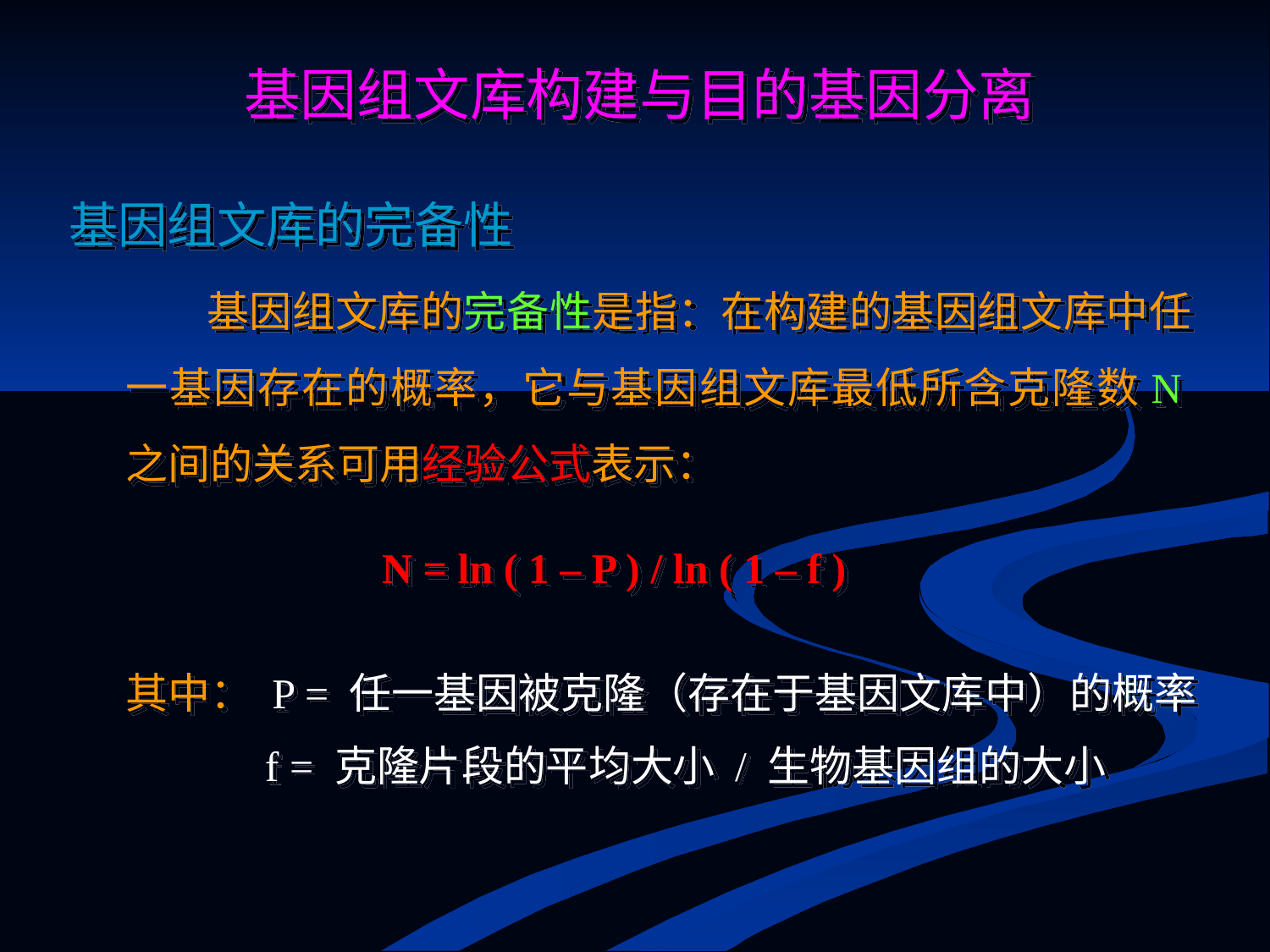

基因组文库构建与目的基因分离
基因组文库的完备性
       基因组文库的完备性是指：在构建的基因组文库中任一基因存在的概率，它与基因组文库最低所含克隆数N之间的关系可用经验公式表示：

N = ln ( 1 – P ) / ln ( 1 – f )
其中： P = 任一基因被克隆（存在于基因文库中）的概率
              f = 克隆片段的平均大小 / 生物基因组的大小